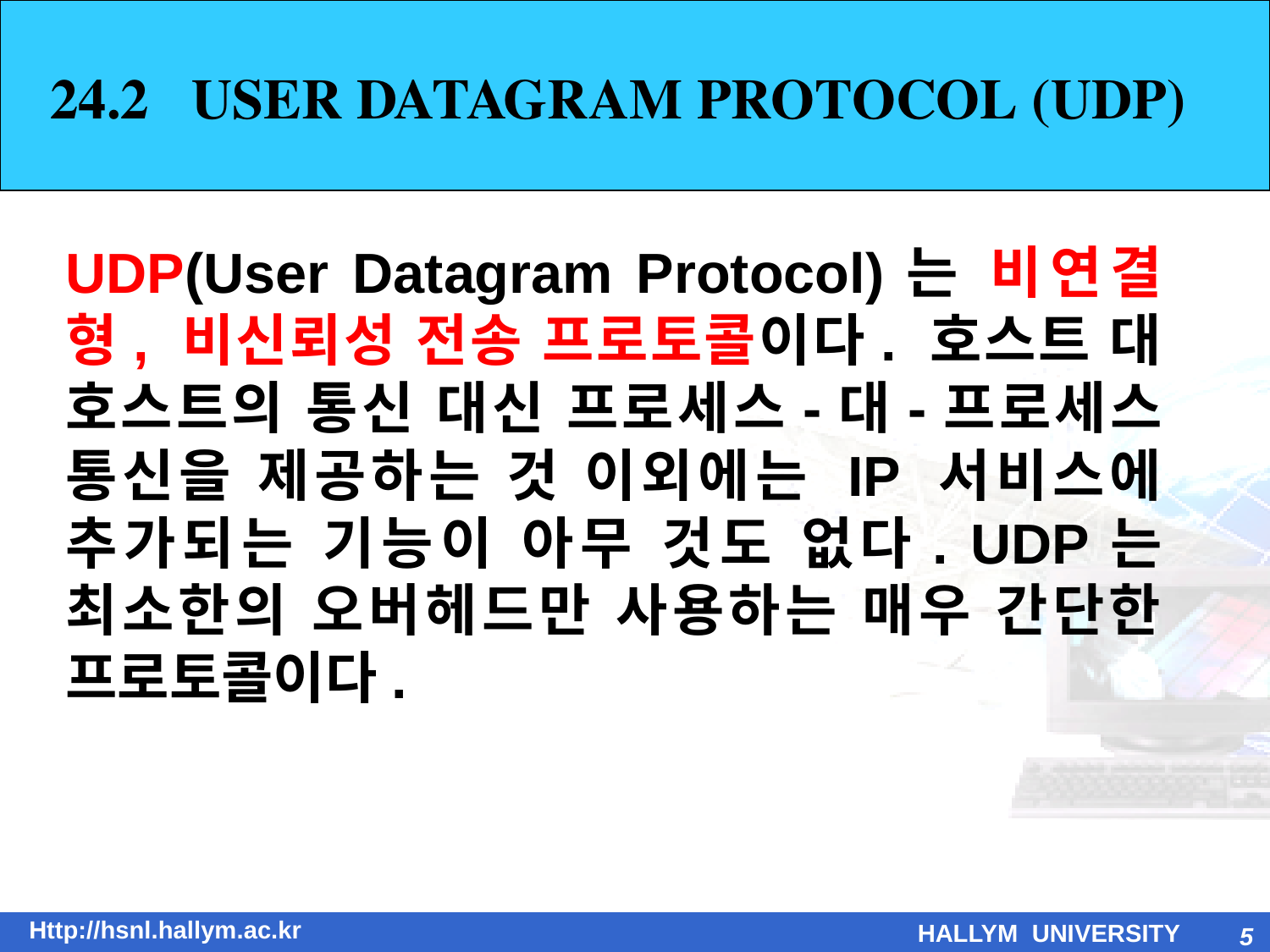

24.2   USER DATAGRAM PROTOCOL (UDP)

UDP(User Datagram Protocol)는 비연결형, 비신뢰성 전송 프로토콜이다. 호스트 대 호스트의 통신 대신 프로세스-대-프로세스 통신을 제공하는 것 이외에는 IP 서비스에 추가되는 기능이 아무 것도 없다. UDP는 최소한의 오버헤드만 사용하는 매우 간단한 프로토콜이다.

5